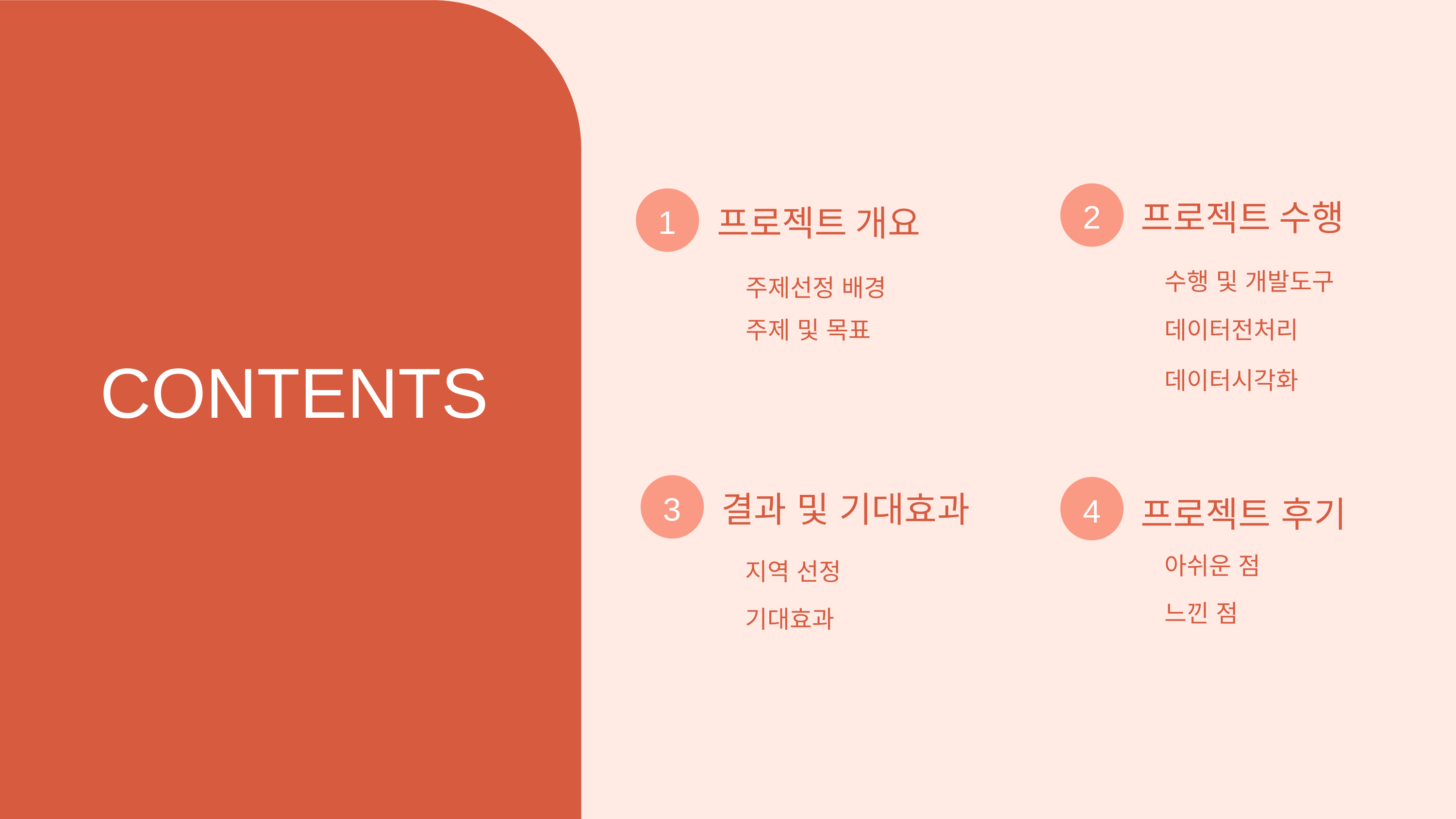

2

1
프로젝트 수행
프로젝트 개요
수행 및 개발도구
주제선정 배경
데이터전처리
주제 및 목표
CONTENTS
데이터시각화

3

4
결과 및 기대효과
프로젝트 후기
아쉬운 점
지역 선정
느낀 점
기대효과